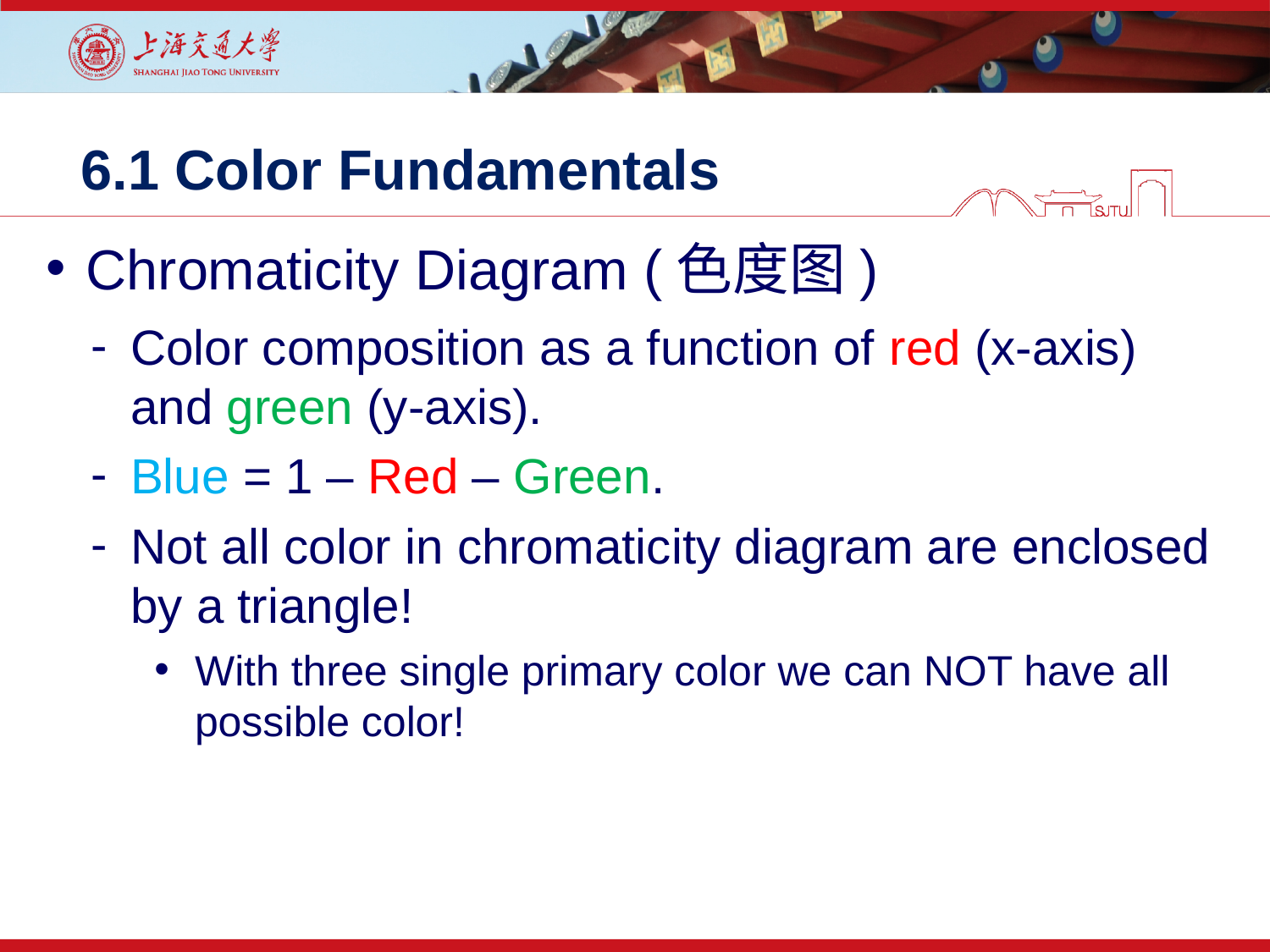

# 6.1 Color Fundamentals
Chromaticity Diagram (色度图)
Color composition as a function of red (x-axis) and green (y-axis).
Blue = 1 – Red – Green.
Not all color in chromaticity diagram are enclosed by a triangle!
With three single primary color we can NOT have all possible color!